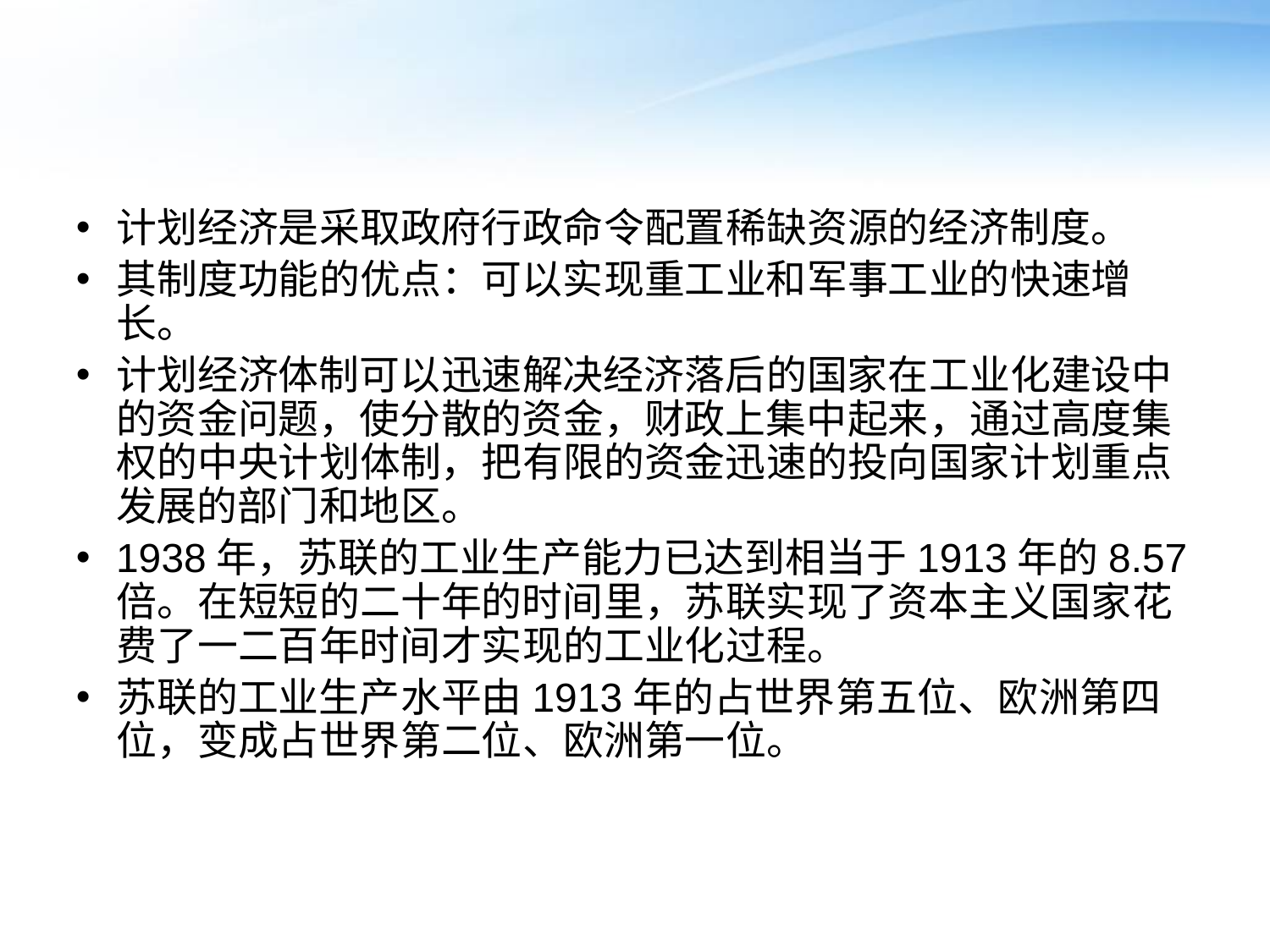

#
计划经济是采取政府行政命令配置稀缺资源的经济制度。
其制度功能的优点：可以实现重工业和军事工业的快速增长。
计划经济体制可以迅速解决经济落后的国家在工业化建设中的资金问题，使分散的资金，财政上集中起来，通过高度集权的中央计划体制，把有限的资金迅速的投向国家计划重点发展的部门和地区。
1938年，苏联的工业生产能力已达到相当于1913年的8.57倍。在短短的二十年的时间里，苏联实现了资本主义国家花费了一二百年时间才实现的工业化过程。
苏联的工业生产水平由1913年的占世界第五位、欧洲第四位，变成占世界第二位、欧洲第一位。